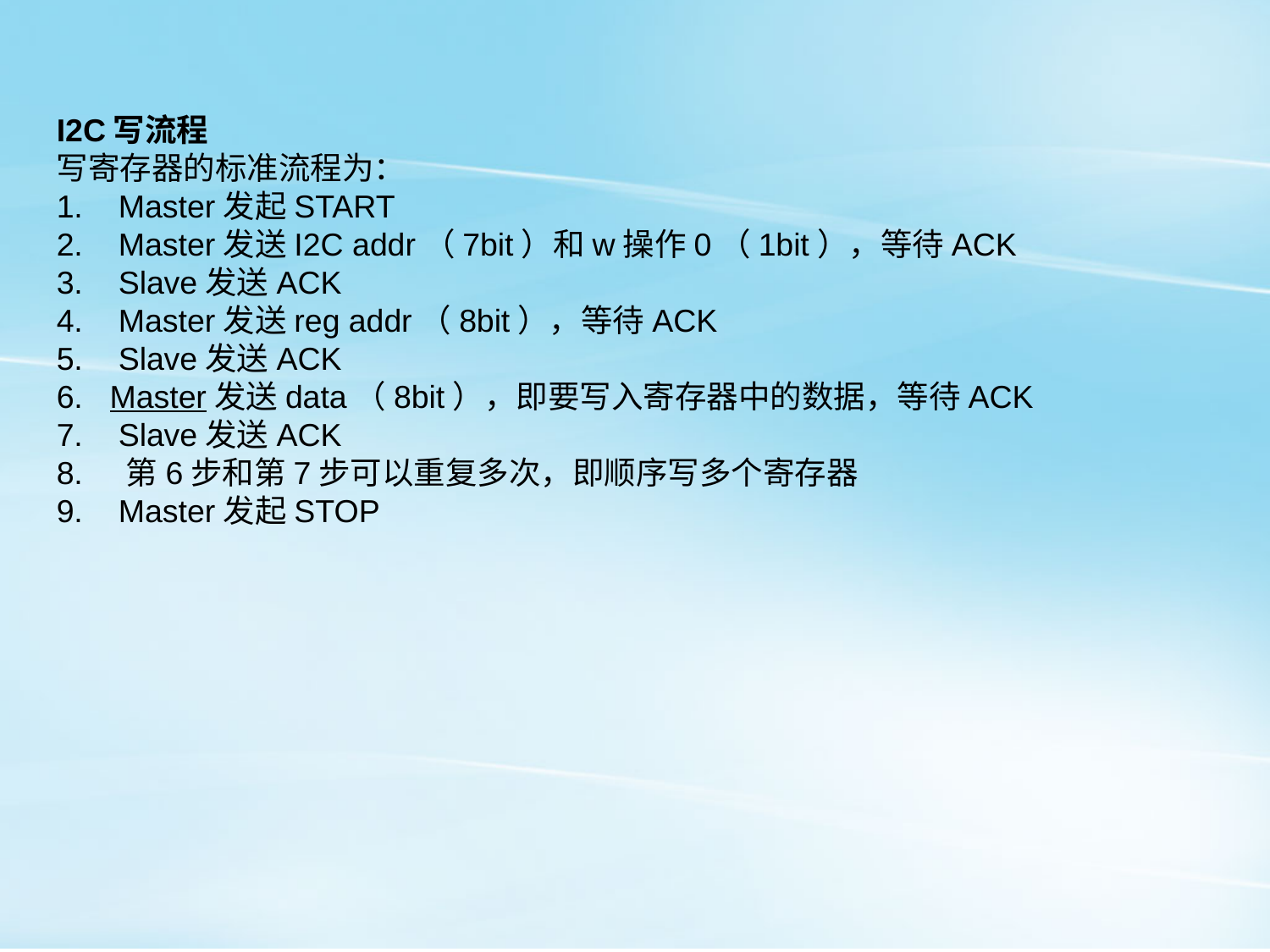

I2C写流程
写寄存器的标准流程为：
1.    Master发起START
2.    Master发送I2C addr（7bit）和w操作0（1bit），等待ACK
3.    Slave发送ACK
4.    Master发送reg addr（8bit），等待ACK
5.    Slave发送ACK
6.   Master发送data（8bit），即要写入寄存器中的数据，等待ACK
7.    Slave发送ACK
8.    第6步和第7步可以重复多次，即顺序写多个寄存器
9.    Master发起STOP